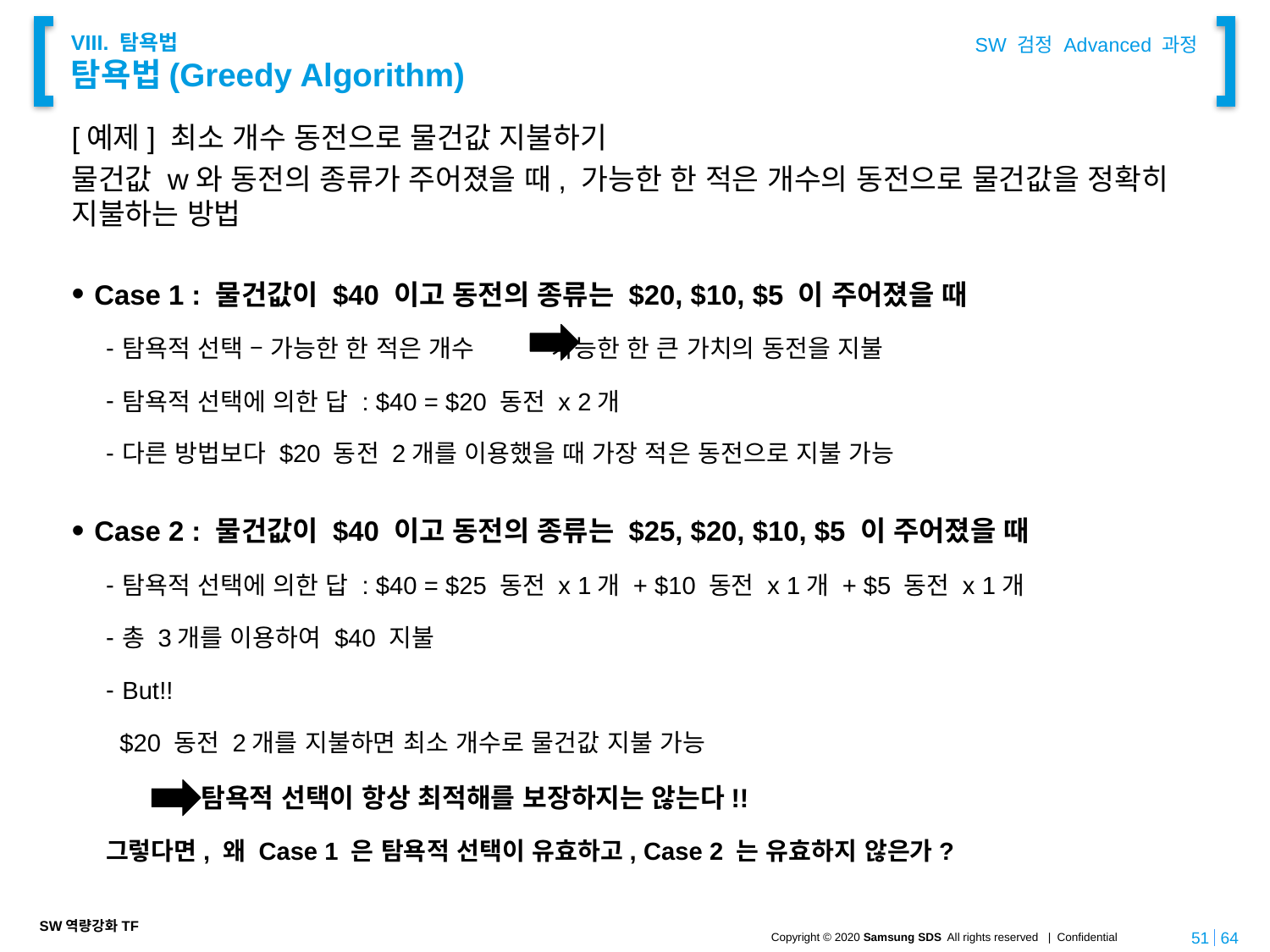

SW 검정 Advanced 과정
# VIII. 탐욕법 탐욕법(Greedy Algorithm)
[예제] 최소 개수 동전으로 물건값 지불하기
물건값 w와 동전의 종류가 주어졌을 때, 가능한 한 적은 개수의 동전으로 물건값을 정확히 지불하는 방법
Case 1 : 물건값이 $40 이고 동전의 종류는 $20, $10, $5 이 주어졌을 때
탐욕적 선택 – 가능한 한 적은 개수           가능한 한 큰 가치의 동전을 지불
탐욕적 선택에 의한 답 : $40 = $20 동전 x 2개
다른 방법보다 $20 동전 2개를 이용했을 때 가장 적은 동전으로 지불 가능

Case 2 : 물건값이 $40 이고 동전의 종류는 $25, $20, $10, $5 이 주어졌을 때
탐욕적 선택에 의한 답 : $40 = $25 동전 x 1개 + $10 동전 x 1개 + $5 동전 x 1개
총 3개를 이용하여 $40 지불
But!!
  $20 동전 2개를 지불하면 최소 개수로 물건값 지불 가능
            탐욕적 선택이 항상 최적해를 보장하지는 않는다!!
그렇다면, 왜 Case 1 은 탐욕적 선택이 유효하고, Case 2 는 유효하지 않은가?